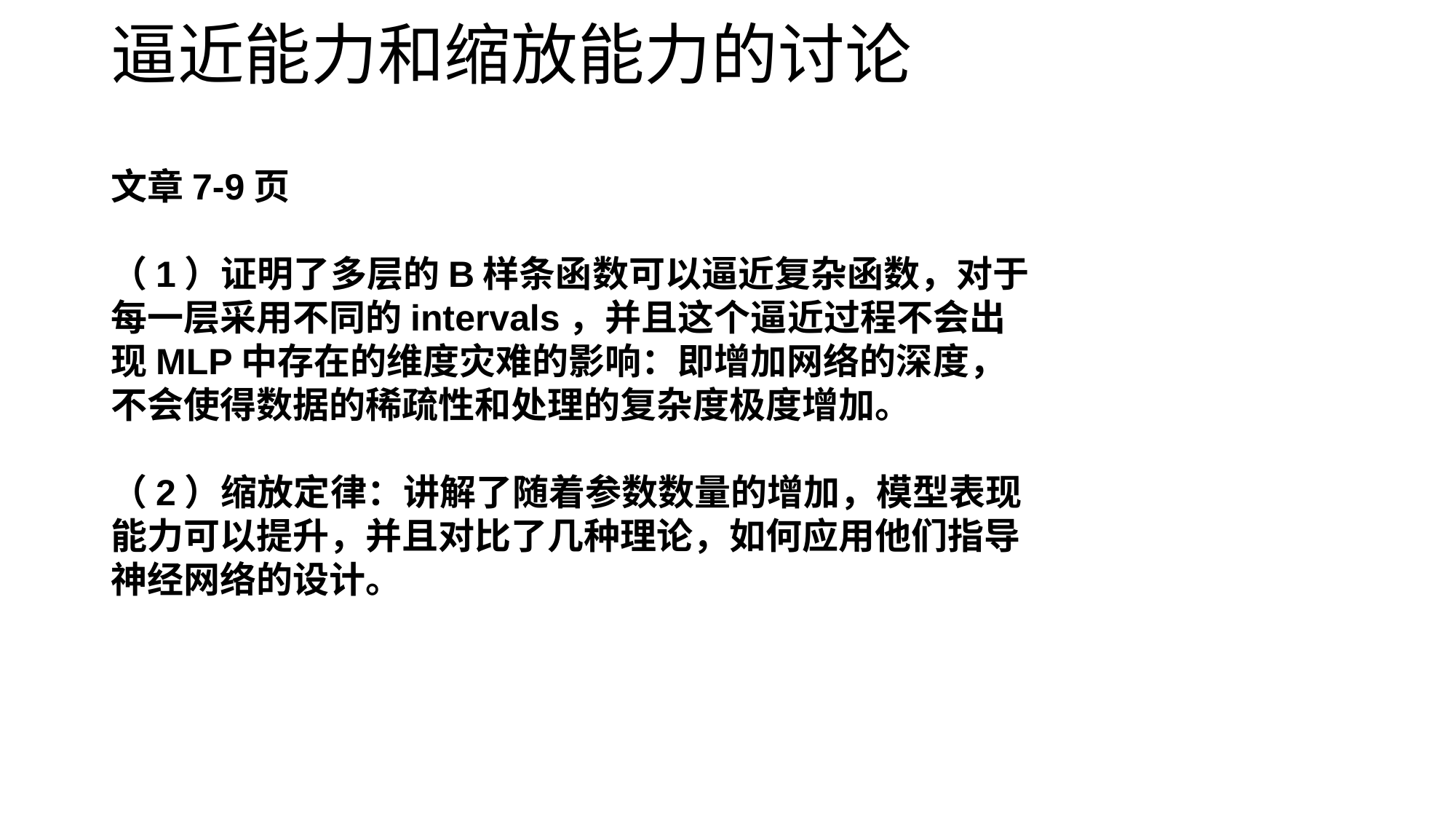

# 逼近能力和缩放能力的讨论
文章7-9页

（1）证明了多层的B样条函数可以逼近复杂函数，对于每一层采用不同的intervals，并且这个逼近过程不会出现MLP中存在的维度灾难的影响：即增加网络的深度，不会使得数据的稀疏性和处理的复杂度极度增加。

（2）缩放定律：讲解了随着参数数量的增加，模型表现能力可以提升，并且对比了几种理论，如何应用他们指导神经网络的设计。